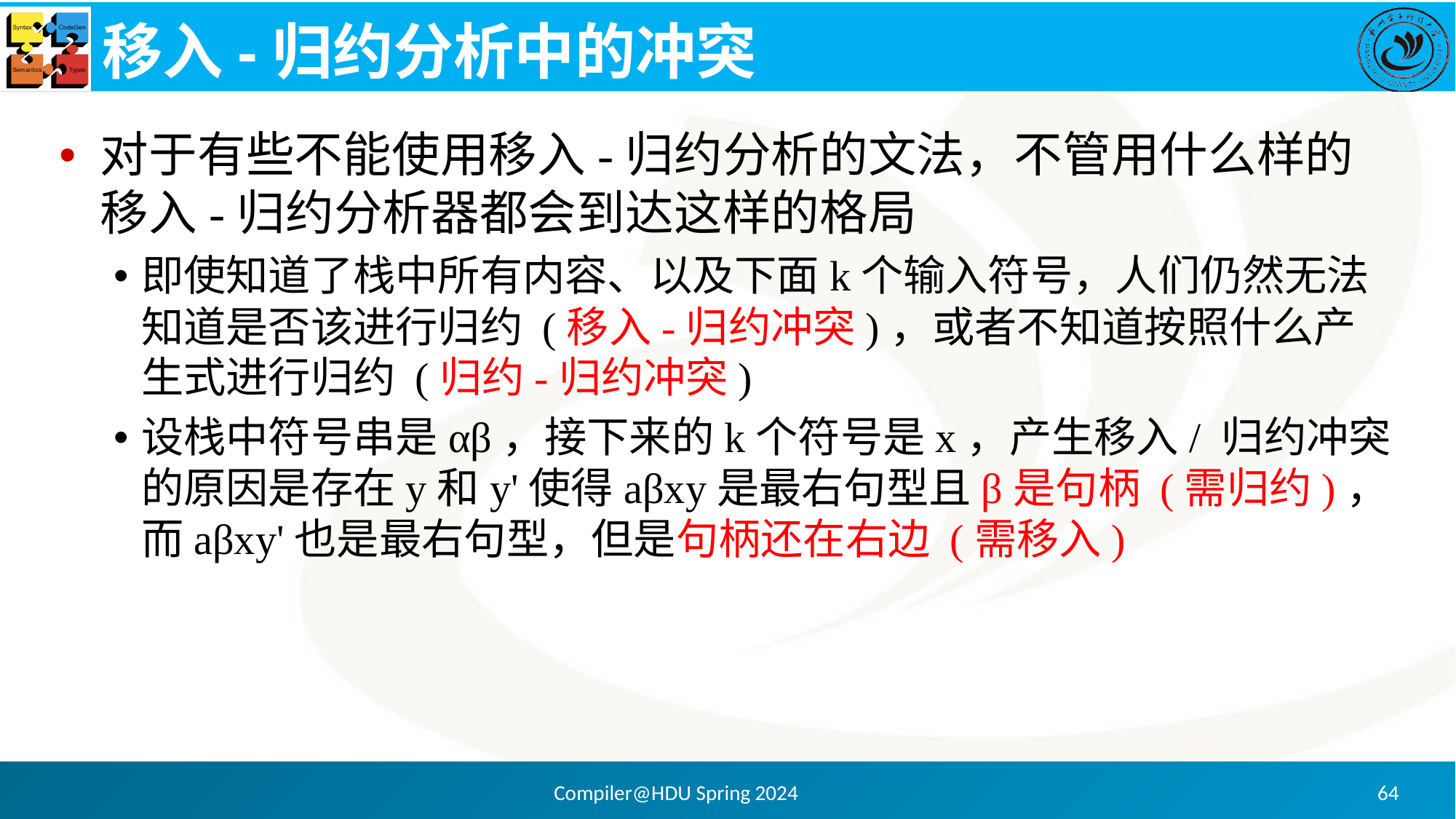

# 移入-归约分析中的冲突
对于有些不能使用移入-归约分析的文法，不管用什么样的移入-归约分析器都会到达这样的格局
即使知道了栈中所有内容、以及下面k个输入符号，人们仍然无法知道是否该进行归约 (移入-归约冲突)，或者不知道按照什么产生式进行归约 (归约-归约冲突)
设栈中符号串是αβ，接下来的k个符号是x，产生移入/ 归约冲突的原因是存在y和y'使得aβxy是最右句型且β是句柄 (需归约)，而aβxy'也是最右句型，但是句柄还在右边 (需移入)
Compiler@HDU Spring 2024
64